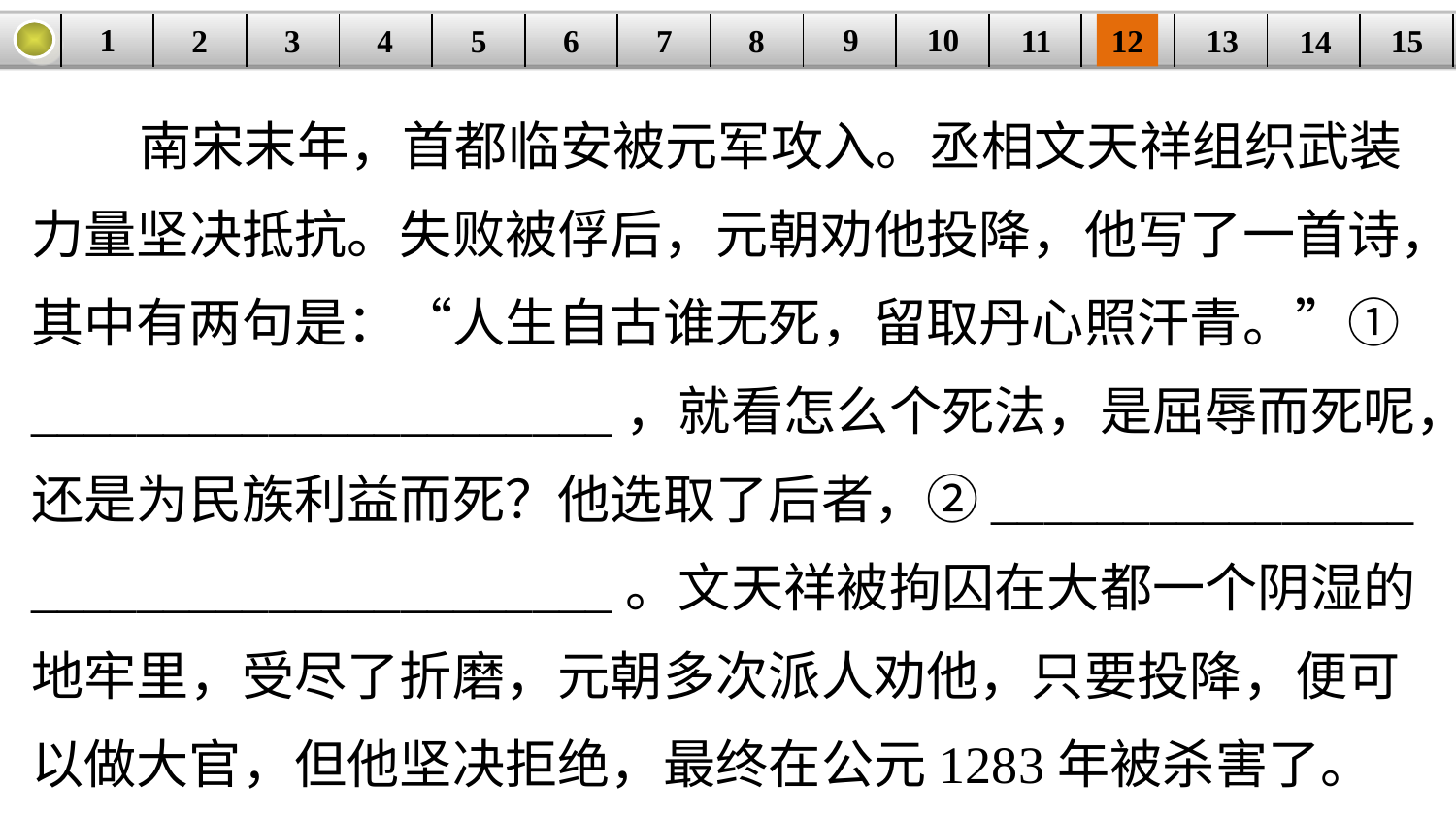

9
10
1
3
4
5
6
8
11
2
12
15
|  |  |  |  |  |  |  |  |  |  |  |  |  |  |  |
| --- | --- | --- | --- | --- | --- | --- | --- | --- | --- | --- | --- | --- | --- | --- |
7
13
14

        南宋末年，首都临安被元军攻入。丞相文天祥组织武装力量坚决抵抗。失败被俘后，元朝劝他投降，他写了一首诗，其中有两句是：“人生自古谁无死，留取丹心照汗青。”①
______________________，就看怎么个死法，是屈辱而死呢，还是为民族利益而死？他选取了后者，②________________
______________________。文天祥被拘囚在大都一个阴湿的地牢里，受尽了折磨，元朝多次派人劝他，只要投降，便可以做大官，但他坚决拒绝，最终在公元1283年被杀害了。